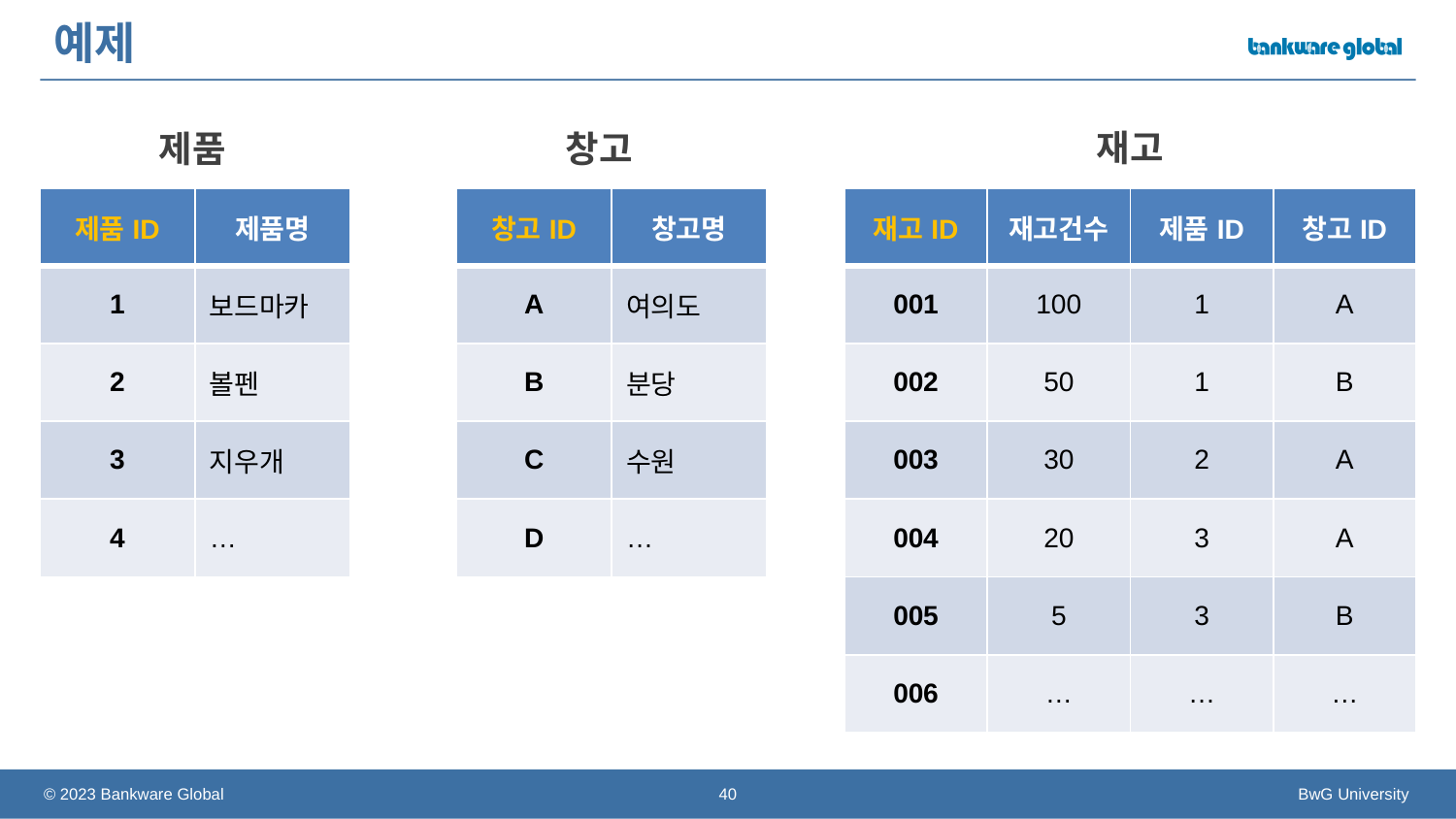

# 예제
재고
제품
창고
| 제품ID | 제품명 |
| --- | --- |
| 1 | 보드마카 |
| 2 | 볼펜 |
| 3 | 지우개 |
| 4 | … |
| 창고ID | 창고명 |
| --- | --- |
| A | 여의도 |
| B | 분당 |
| C | 수원 |
| D | … |
| 재고ID | 재고건수 | 제품ID | 창고ID |
| --- | --- | --- | --- |
| 001 | 100 | 1 | A |
| 002 | 50 | 1 | B |
| 003 | 30 | 2 | A |
| 004 | 20 | 3 | A |
| 005 | 5 | 3 | B |
| 006 | … | … | … |
40